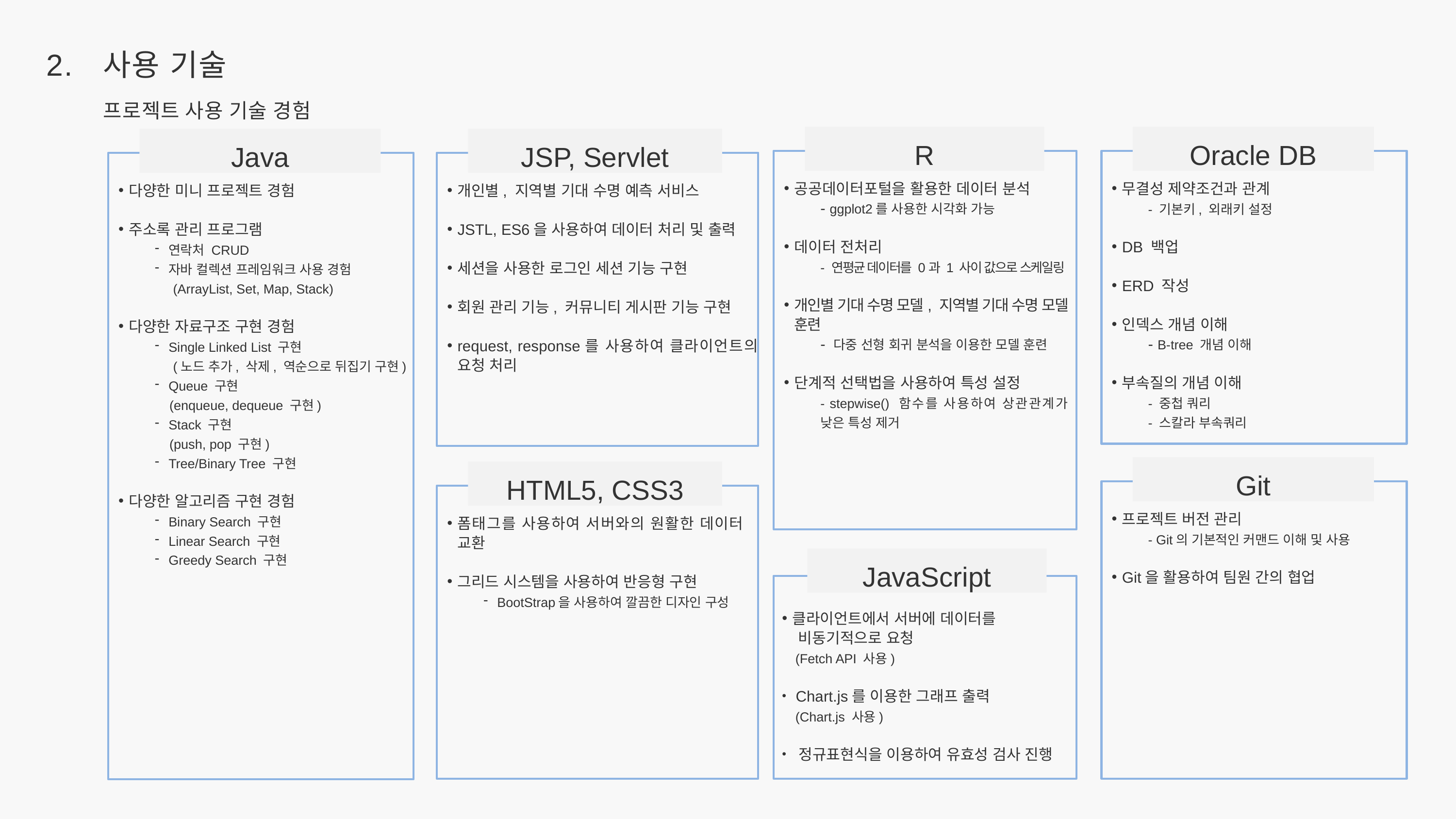

2.
사용 기술
프로젝트 사용 기술 경험
R
Oracle DB
Java
JSP, Servlet

공공데이터포털을 활용한 데이터 분석
- ggplot2를 사용한 시각화 가능

데이터 전처리
- 연평균 데이터를 0과 1 사이 값으로 스케일링

개인별 기대 수명 모델, 지역별 기대 수명 모델 훈련
- 다중 선형 회귀 분석을 이용한 모델 훈련

단계적 선택법을 사용하여 특성 설정
- stepwise() 함수를 사용하여 상관관계가 낮은 특성 제거

무결성 제약조건과 관계
- 기본키, 외래키 설정

DB 백업

ERD 작성

인덱스 개념 이해
- B-tree 개념 이해

부속질의 개념 이해
- 중첩 쿼리
- 스칼라 부속쿼리
다양한 미니 프로젝트 경험

주소록 관리 프로그램
연락처 CRUD
자바 컬렉션 프레임워크 사용 경험
     (ArrayList, Set, Map, Stack)

다양한 자료구조 구현 경험
Single Linked List 구현
     (노드 추가, 삭제, 역순으로 뒤집기 구현)
Queue 구현
    (enqueue, dequeue 구현)
Stack 구현
    (push, pop 구현)
Tree/Binary Tree 구현

다양한 알고리즘 구현 경험
Binary Search 구현
Linear Search 구현
Greedy Search 구현
개인별, 지역별 기대 수명 예측 서비스

JSTL, ES6을 사용하여 데이터 처리 및 출력

세션을 사용한 로그인 세션 기능 구현

회원 관리 기능, 커뮤니티 게시판 기능 구현

request, response를 사용하여 클라이언트의 요청 처리
Git
HTML5, CSS3

프로젝트 버전 관리
- Git의 기본적인 커맨드 이해 및 사용

Git을 활용하여 팀원 간의 협업
폼태그를 사용하여 서버와의 원활한 데이터 교환

그리드 시스템을 사용하여 반응형 구현
BootStrap을 사용하여 깔끔한 디자인 구성
JavaScript

클라이언트에서 서버에 데이터를
   비동기적으로 요청
       (Fetch API 사용)

 Chart.js를 이용한 그래프 출력
       (Chart.js 사용)

 정규표현식을 이용하여 유효성 검사 진행